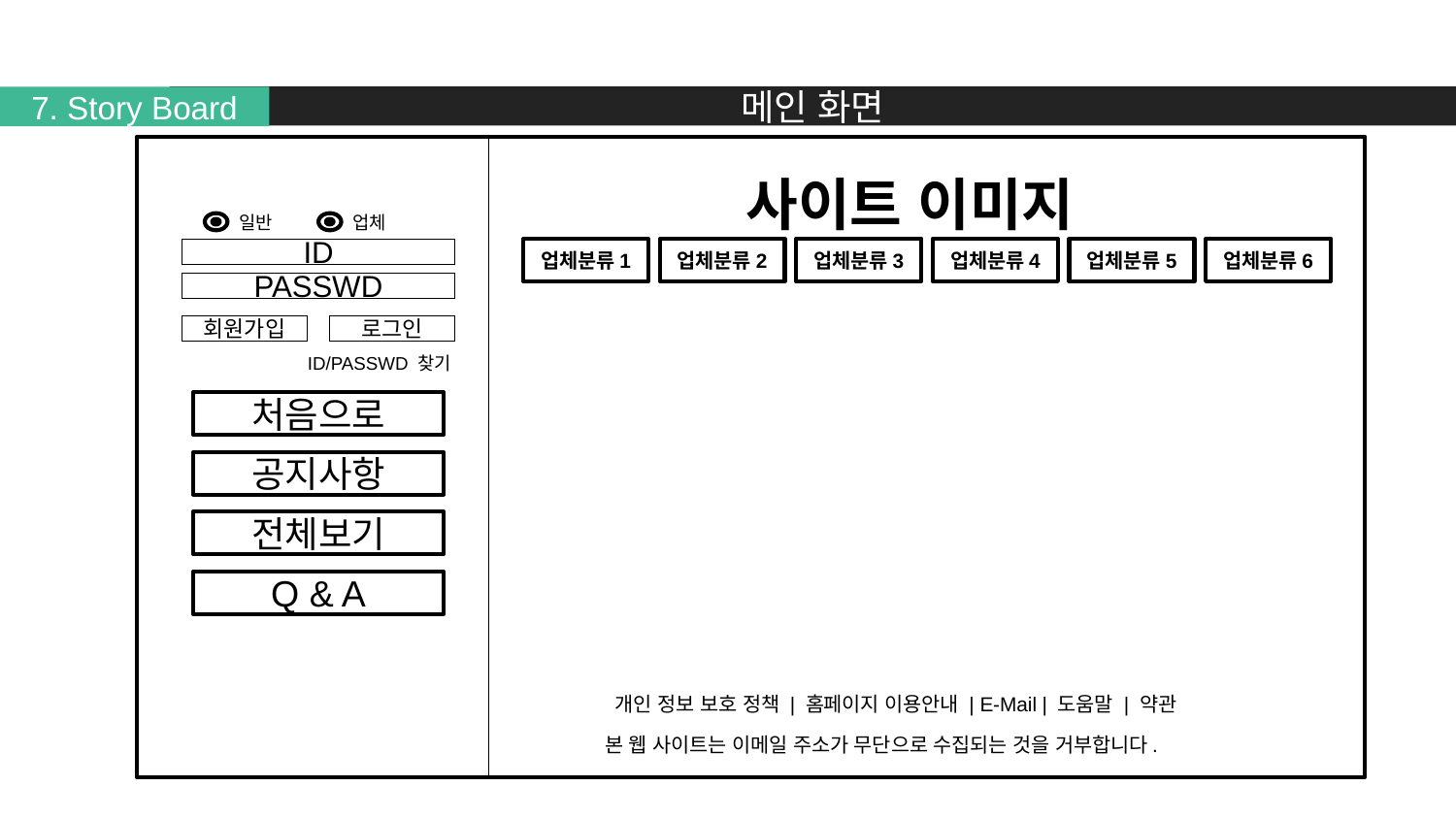

메인 화면
7. Story Board

사이트 이미지

일반

업체

ID
업체분류1
업체분류2
업체분류3
업체분류4
업체분류5
업체분류6
PASSWD
회원가입
로그인
               ID/PASSWD 찾기
처음으로
공지사항
전체보기
Q & A
 개인 정보 보호 정책 | 홈페이지 이용안내 | E-Mail | 도움말 | 약관
본 웹 사이트는 이메일 주소가 무단으로 수집되는 것을 거부합니다.